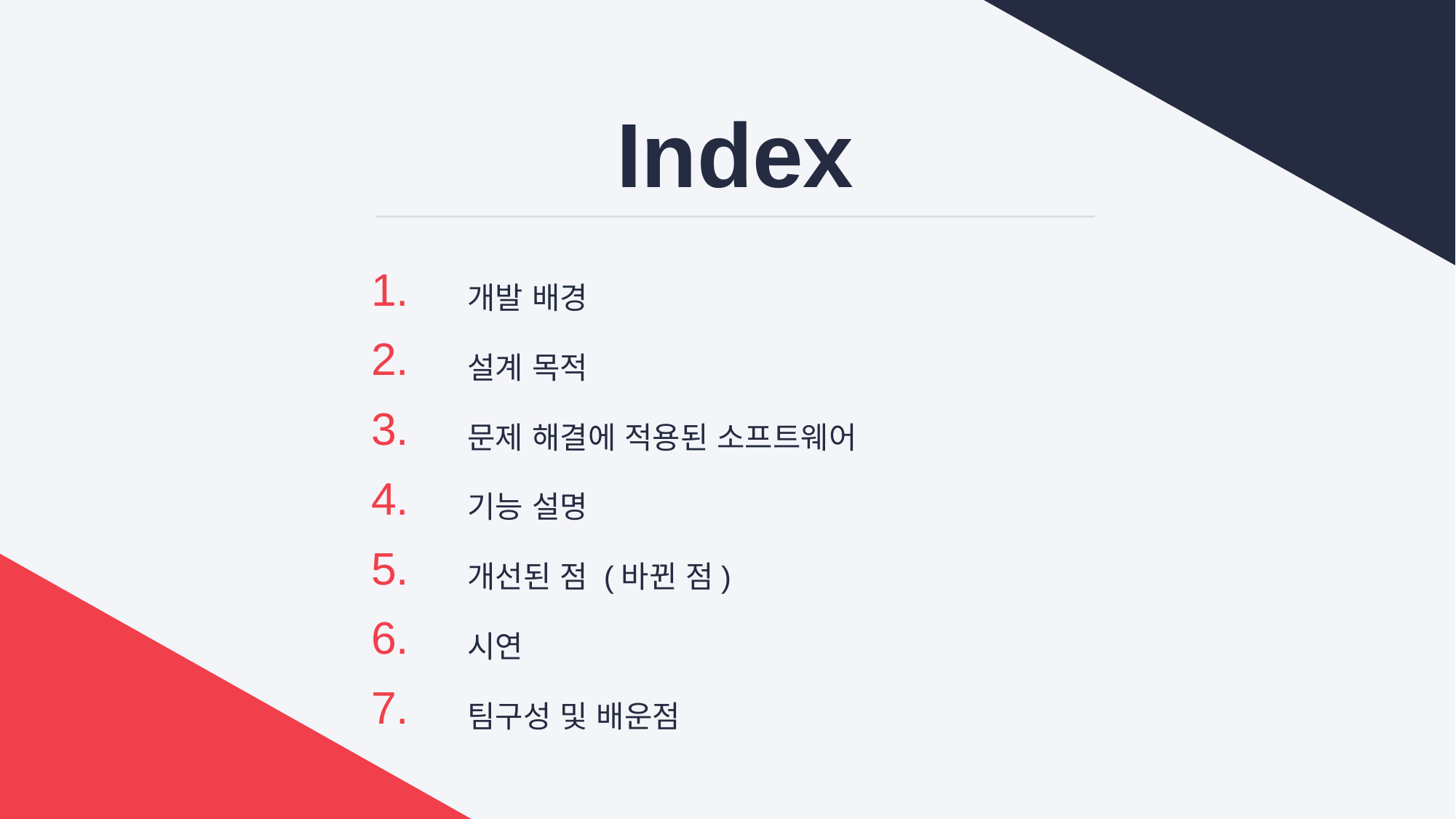

Index
1.
2.
3.
4.
5.
6.
7.
개발 배경
설계 목적
문제 해결에 적용된 소프트웨어
기능 설명
개선된 점 (바뀐 점)
시연
팀구성 및 배운점